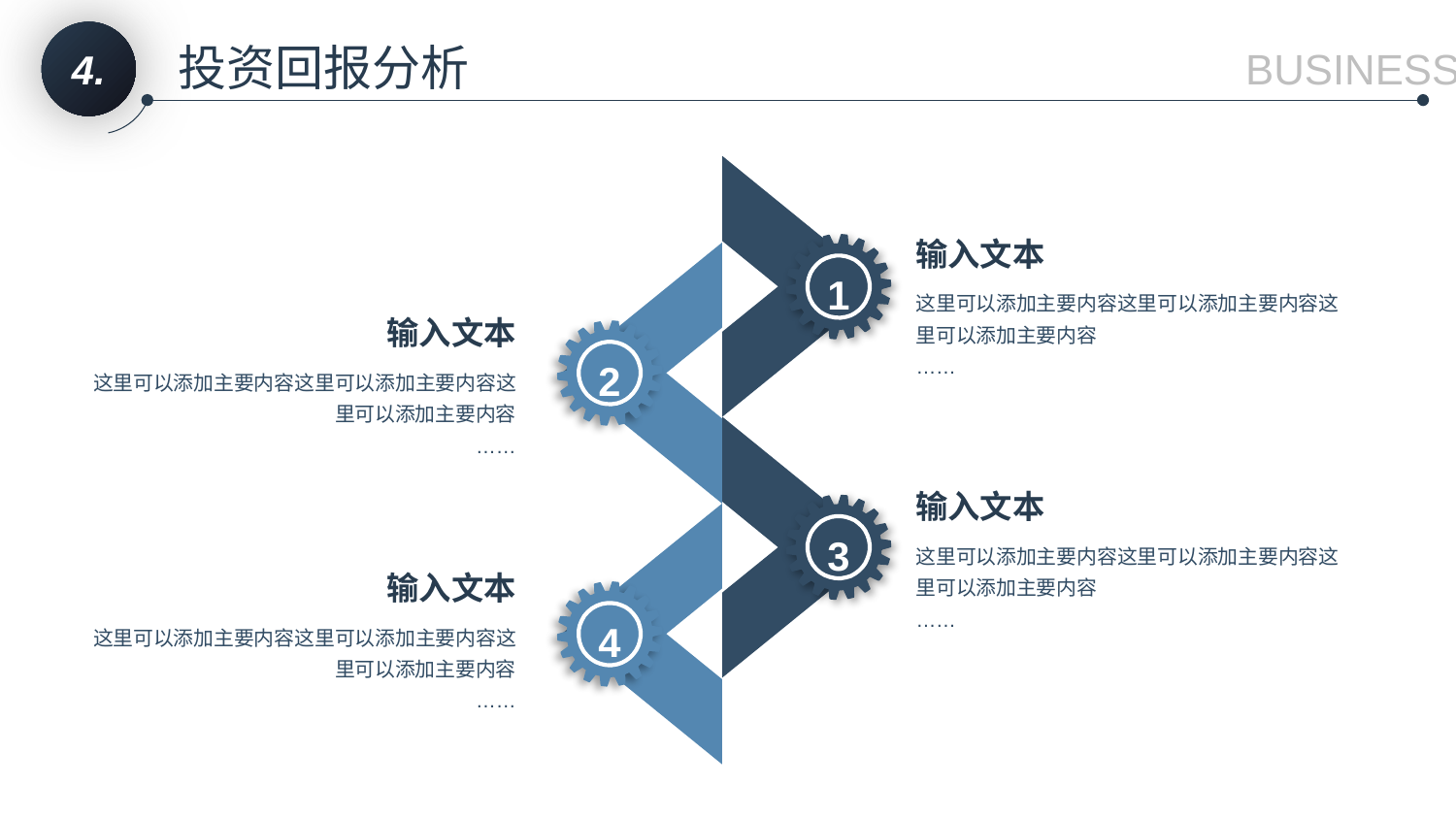

4.

投资回报分析
BUSINESS

输入文本
这里可以添加主要内容这里可以添加主要内容这里可以添加主要内容
……

1

输入文本
这里可以添加主要内容这里可以添加主要内容这里可以添加主要内容
……

2

输入文本
这里可以添加主要内容这里可以添加主要内容这里可以添加主要内容
……

3

输入文本
这里可以添加主要内容这里可以添加主要内容这里可以添加主要内容
……

4